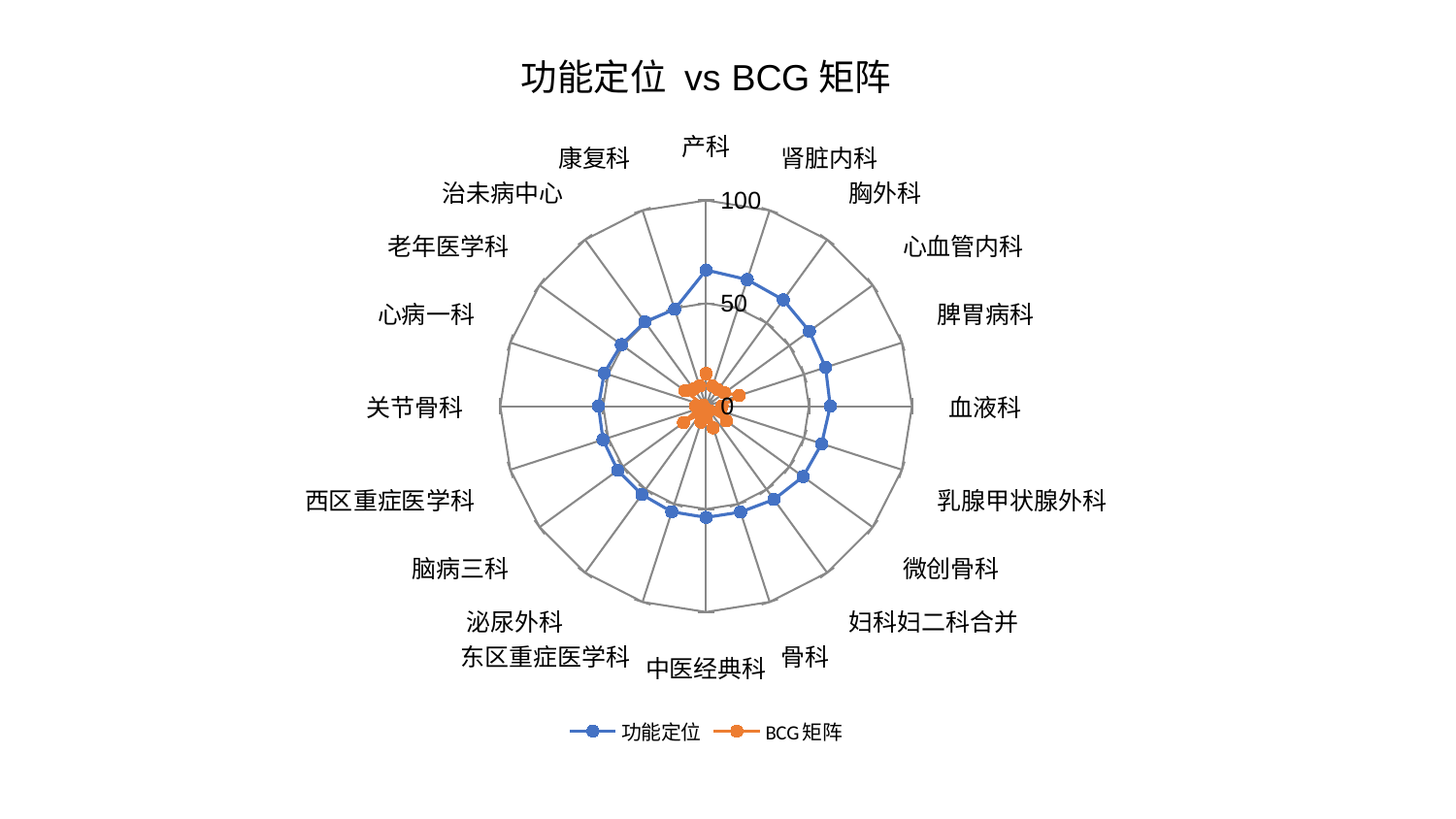

### Chart: 功能定位 vs BCG矩阵

| Category | 功能定位 | BCG矩阵 |
|---|---|---|
| 产科 | 66.18108841014076 | 15.941122256457627 |
| 肾脏内科 | 64.66750281835802 | 10.296108889099292 |
| 胸外科 | 63.840181310052984 | 9.845195787753951 |
| 心血管内科 | 62.01357744215626 | 11.038976947468461 |
| 脾胃病科 | 61.01863090041884 | 16.86398599474045 |
| 血液科 | 60.317663084567485 | 7.742554909033779 |
| 乳腺甲状腺外科 | 59.02886956805242 | 7.593309092860805 |
| 微创骨科 | 58.25246415044717 | 12.158545902525459 |
| 妇科妇二科合并 | 56.03861890696718 | 2.7095172600044464 |
| 骨科 | 54.124259563305635 | 11.044375489936083 |
| 中医经典科 | 54.04830111858524 | 5.565430340305655 |
| 东区重症医学科 | 53.96315066492209 | 8.169484176688814 |
| 泌尿外科 | 53.08973906130523 | 4.6750543352141385 |
| 脑病三科 | 53.063135047652096 | 13.586693581564926 |
| 西区重症医学科 | 52.677113469537325 | 4.141843305857364 |
| 关节骨科 | 52.27348546594011 | 5.21690975227765 |
| 心病一科 | 52.06099339167078 | 1.6198872153100827 |
| 老年医学科 | 50.90216128303733 | 12.697319051148249 |
| 治未病中心 | 50.63524120244914 | 10.258315908322494 |
| 康复科 | 49.52406733925882 | 10.307595007012267 |
40